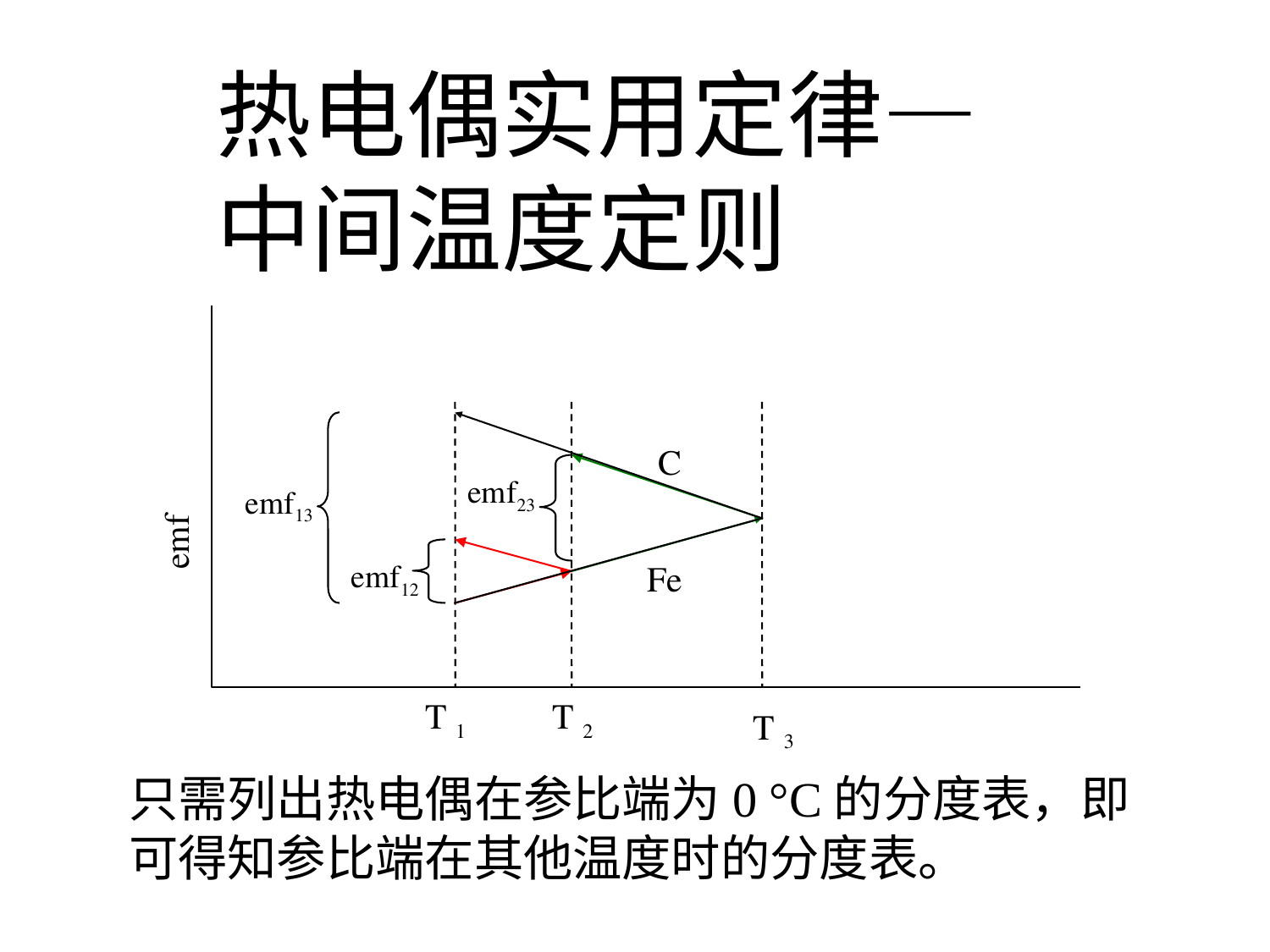

热电偶实用定律—中间温度定则

C

emf23
emf13
emf

emf12
Fe

T 1
T 2
T 3
只需列出热电偶在参比端为0 °C的分度表，即可得知参比端在其他温度时的分度表。